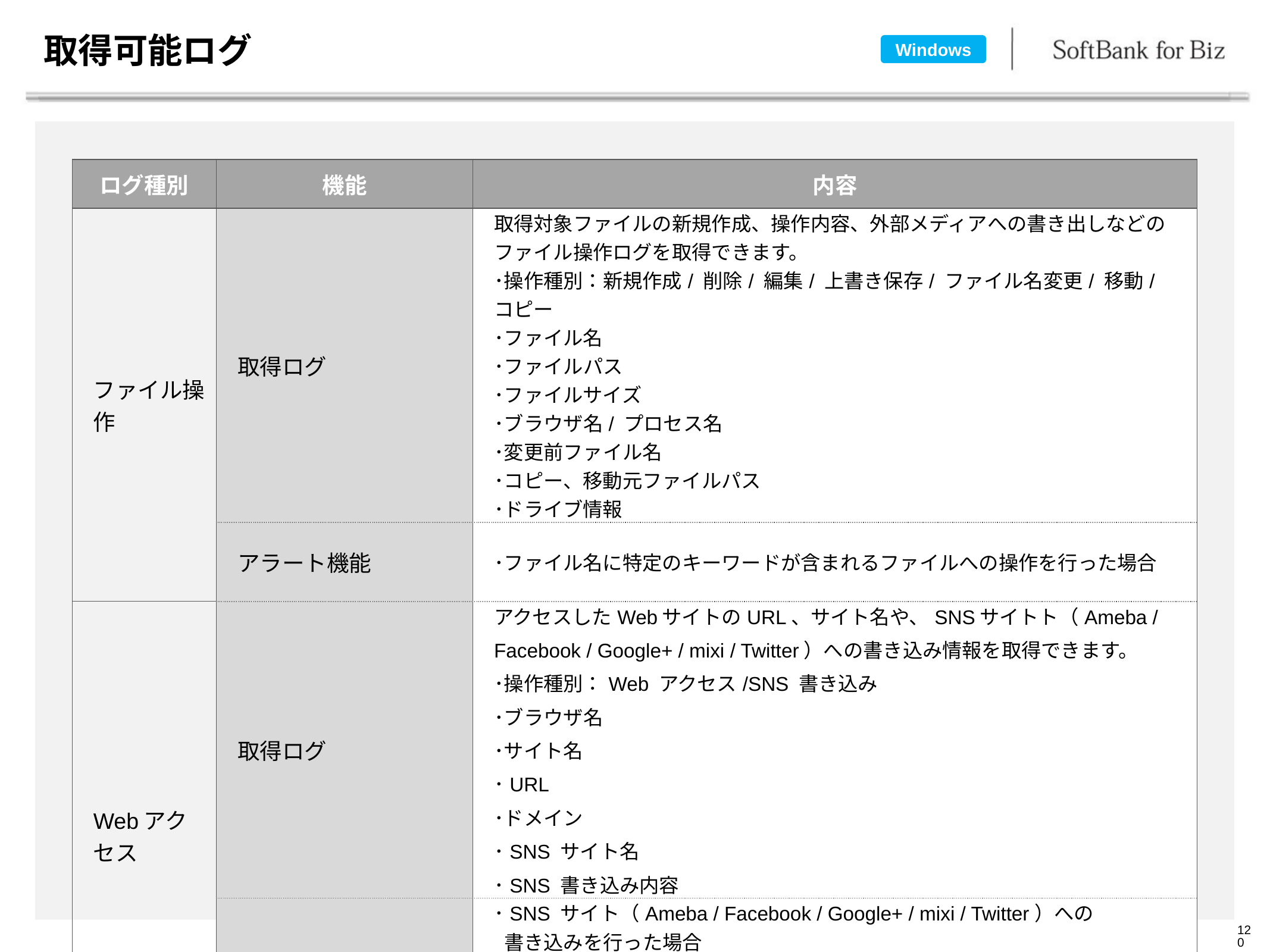

# 取得可能ログ
Windows
| ログ種別 | 機能 | 内容 |
| --- | --- | --- |
| ファイル操作 | 取得ログ | 取得対象ファイルの新規作成、操作内容、外部メディアへの書き出しなどのファイル操作ログを取得できます。 ･操作種別：新規作成/ 削除/ 編集/ 上書き保存/ ファイル名変更/ 移動/ コピー ･ファイル名 ･ファイルパス ･ファイルサイズ ･ブラウザ名/ プロセス名 ･変更前ファイル名 ･コピー、移動元ファイルパス ･ドライブ情報 |
|  | アラート機能 | ･ファイル名に特定のキーワードが含まれるファイルへの操作を行った場合 |
| Webアクセス | 取得ログ | アクセスしたWebサイトのURL、サイト名や、SNSサイトト（Ameba / Facebook / Google+ / mixi / Twitter）への書き込み情報を取得できます。 ･操作種別：Web アクセス/SNS 書き込み ･ブラウザ名 ･サイト名 ･URL ･ドメイン ･SNS サイト名 ･SNS 書き込み内容 |
|  | アラート機能 | ･SNS サイト（Ameba / Facebook / Google+ / mixi / Twitter）への 書き込みを行った場合 ･指定時間外にWeb サイトへのアクセスを行った場合 ･特定のキーワード（URL、ドメイン名、サイト名）が含まれたWeb サイトへのアクセスを 行った場合 |
120